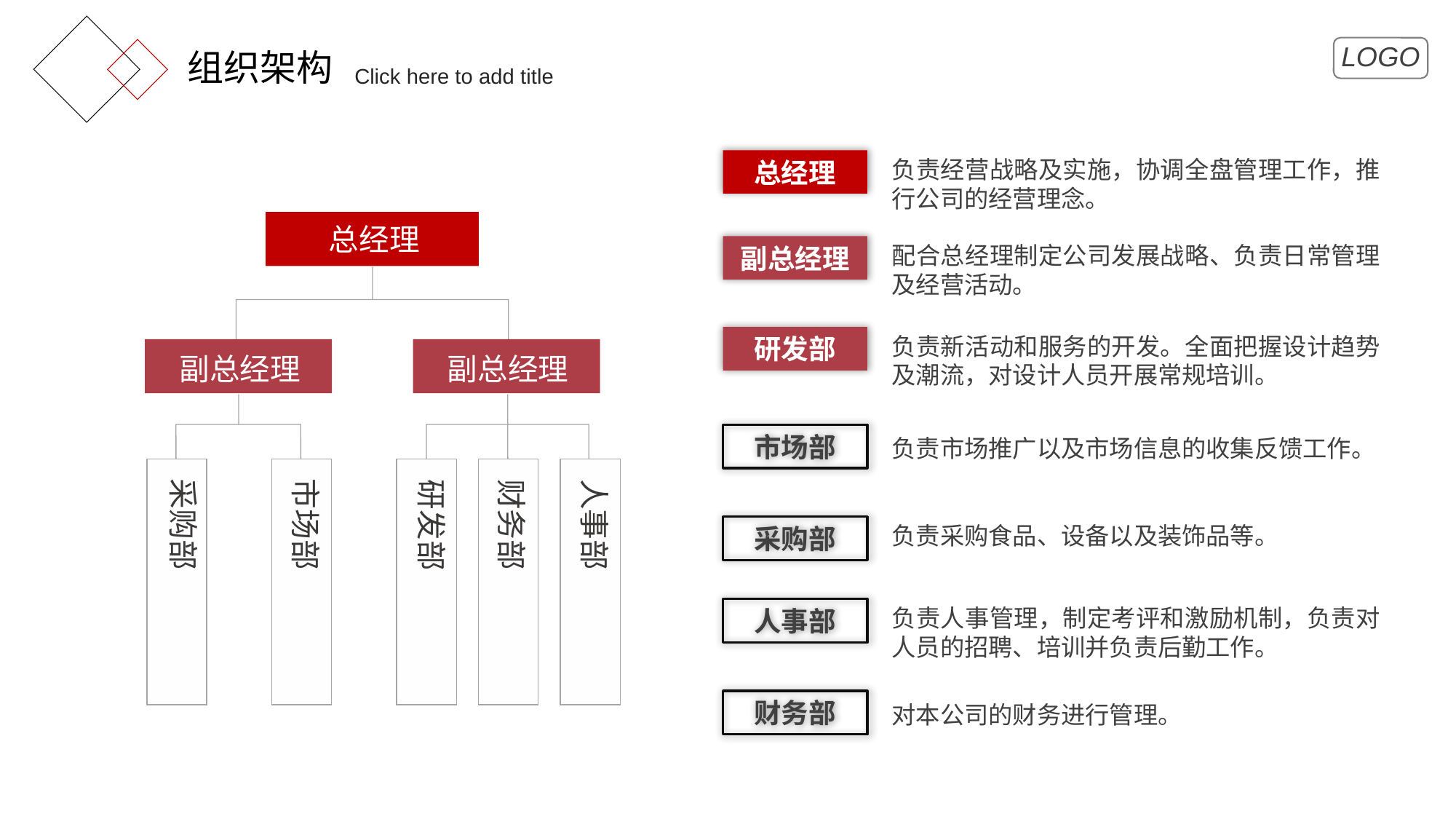

组织架构
Click here to add title
负责经营战略及实施，协调全盘管理工作，推行公司的经营理念。
总经理
配合总经理制定公司发展战略、负责日常管理及经营活动。
副总经理
负责新活动和服务的开发。全面把握设计趋势及潮流，对设计人员开展常规培训。
研发部
市场部
负责市场推广以及市场信息的收集反馈工作。
负责采购食品、设备以及装饰品等。
采购部
负责人事管理，制定考评和激励机制，负责对人员的招聘、培训并负责后勤工作。
人事部
财务部
对本公司的财务进行管理。

总经理

副总经理

副总经理

采购部

市场部

研发部

财务部

人事部